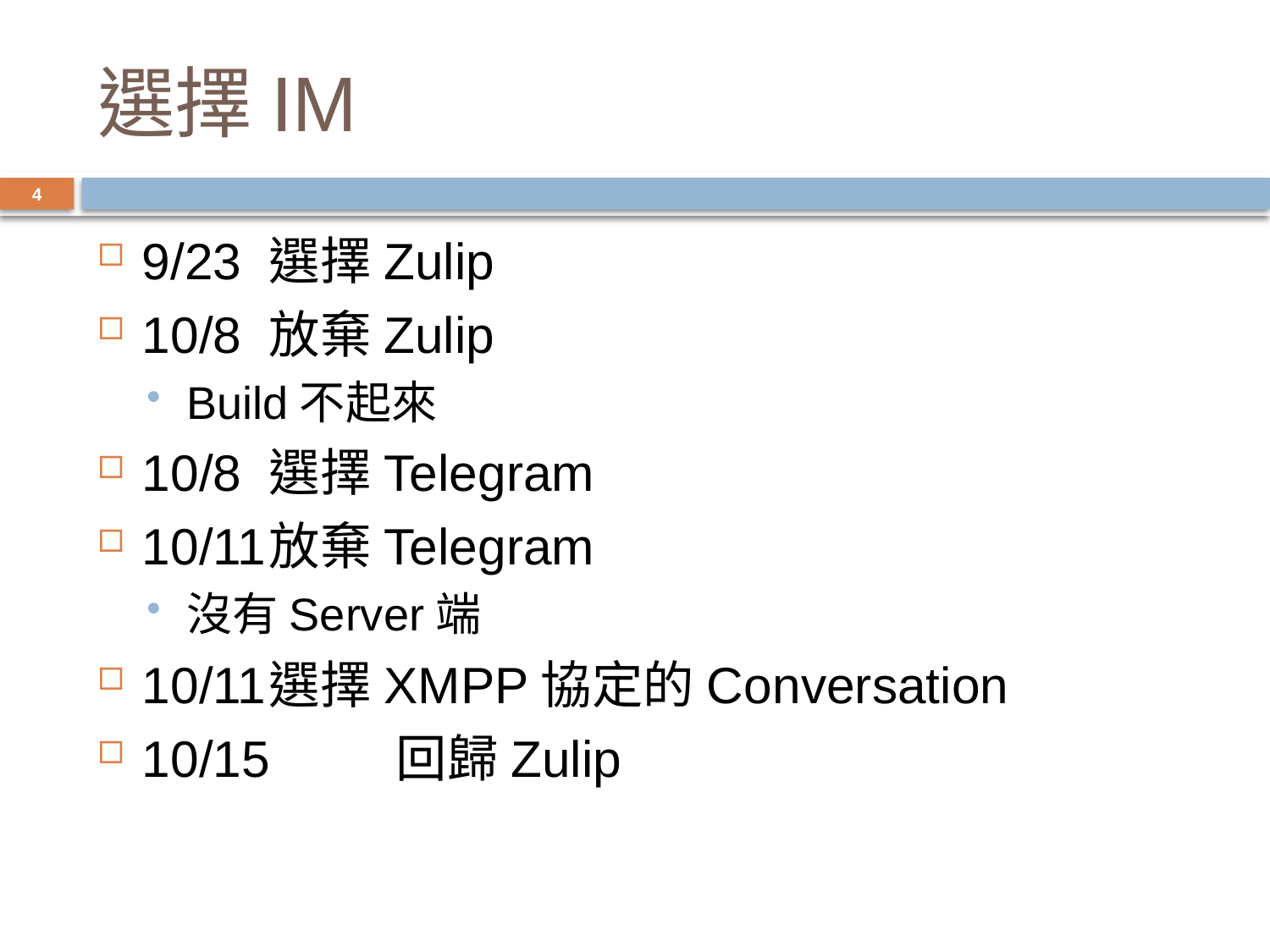

# 選擇IM
4
9/23	選擇Zulip
10/8	放棄Zulip
Build不起來
10/8 	選擇Telegram
10/11	放棄Telegram
沒有Server端
10/11	選擇XMPP協定的Conversation
10/15	回歸Zulip